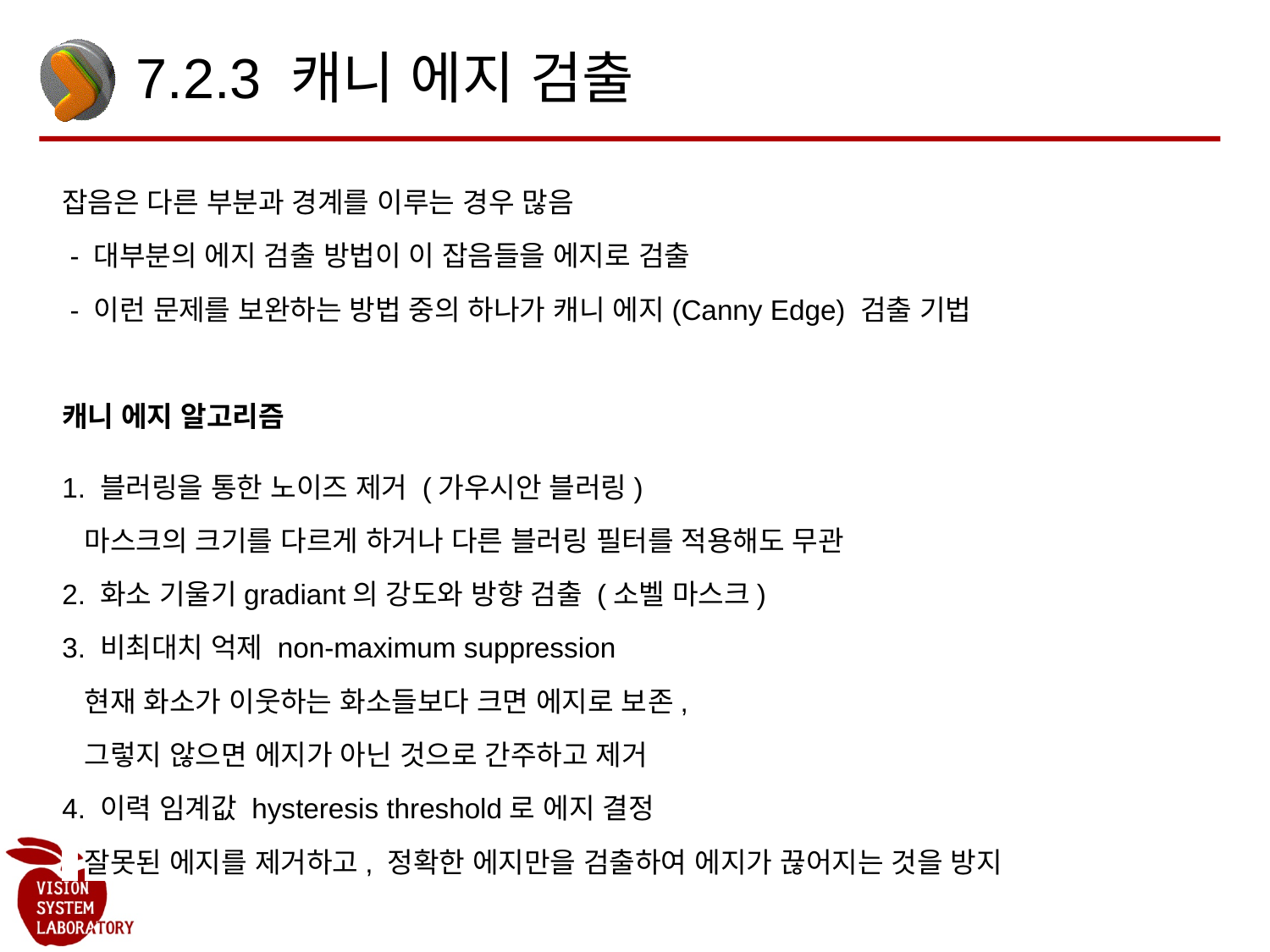

# 7.2.3 캐니 에지 검출
잡음은 다른 부분과 경계를 이루는 경우 많음
 - 대부분의 에지 검출 방법이 이 잡음들을 에지로 검출
 - 이런 문제를 보완하는 방법 중의 하나가 캐니 에지(Canny Edge) 검출 기법

캐니 에지 알고리즘

1. 블러링을 통한 노이즈 제거 (가우시안 블러링)
  마스크의 크기를 다르게 하거나 다른 블러링 필터를 적용해도 무관
2. 화소 기울기gradiant의 강도와 방향 검출 (소벨 마스크)
3. 비최대치 억제 non-maximum suppression
  현재 화소가 이웃하는 화소들보다 크면 에지로 보존,
  그렇지 않으면 에지가 아닌 것으로 간주하고 제거
4. 이력 임계값 hysteresis threshold로 에지 결정
  잘못된 에지를 제거하고, 정확한 에지만을 검출하여 에지가 끊어지는 것을 방지